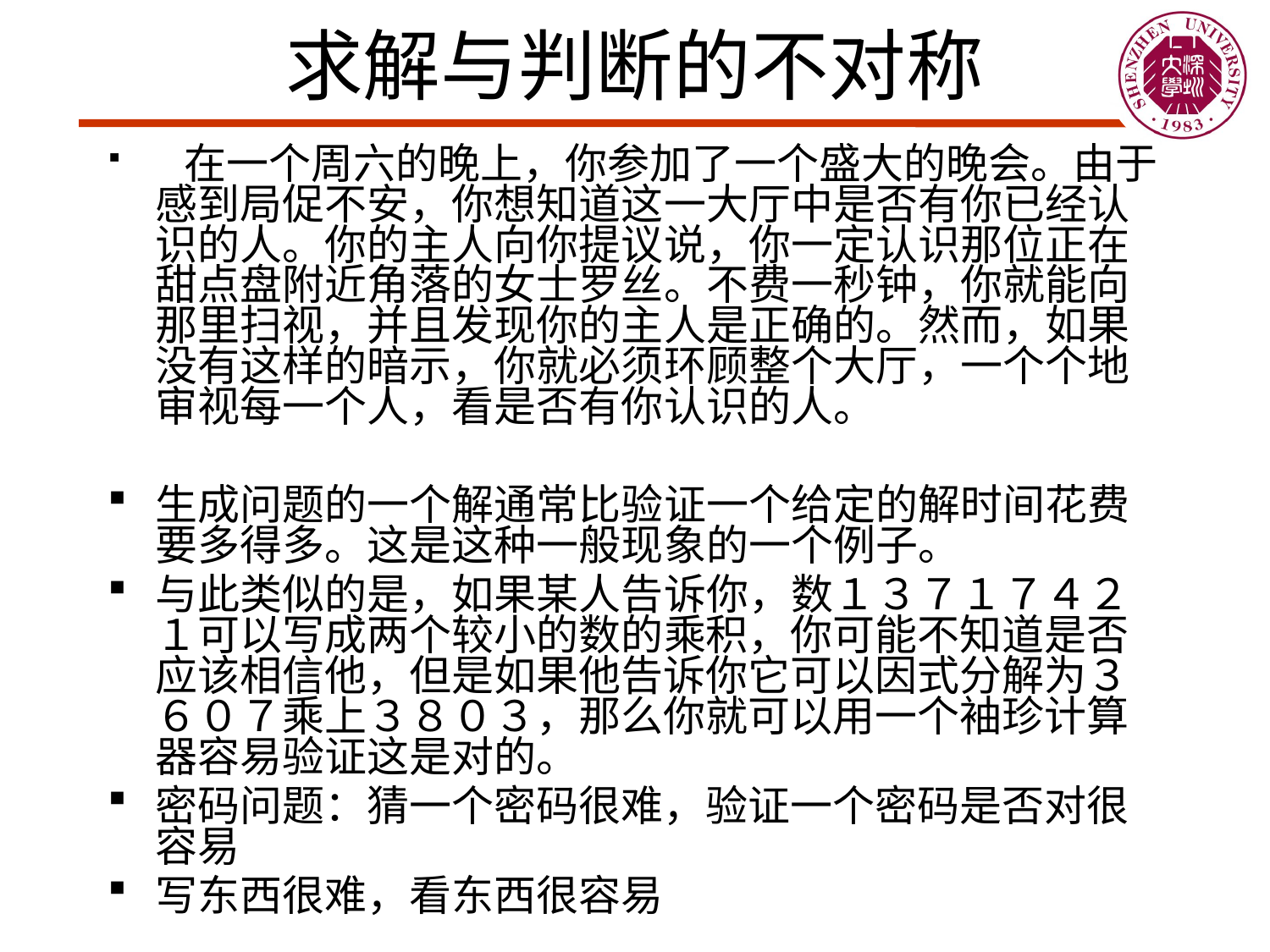

# 求解与判断的不对称
　在一个周六的晚上，你参加了一个盛大的晚会。由于感到局促不安，你想知道这一大厅中是否有你已经认识的人。你的主人向你提议说，你一定认识那位正在甜点盘附近角落的女士罗丝。不费一秒钟，你就能向那里扫视，并且发现你的主人是正确的。然而，如果没有这样的暗示，你就必须环顾整个大厅，一个个地审视每一个人，看是否有你认识的人。

生成问题的一个解通常比验证一个给定的解时间花费要多得多。这是这种一般现象的一个例子。
与此类似的是，如果某人告诉你，数１３７１７４２１可以写成两个较小的数的乘积，你可能不知道是否应该相信他，但是如果他告诉你它可以因式分解为３６０７乘上３８０３，那么你就可以用一个袖珍计算器容易验证这是对的。
密码问题：猜一个密码很难，验证一个密码是否对很容易
写东西很难，看东西很容易